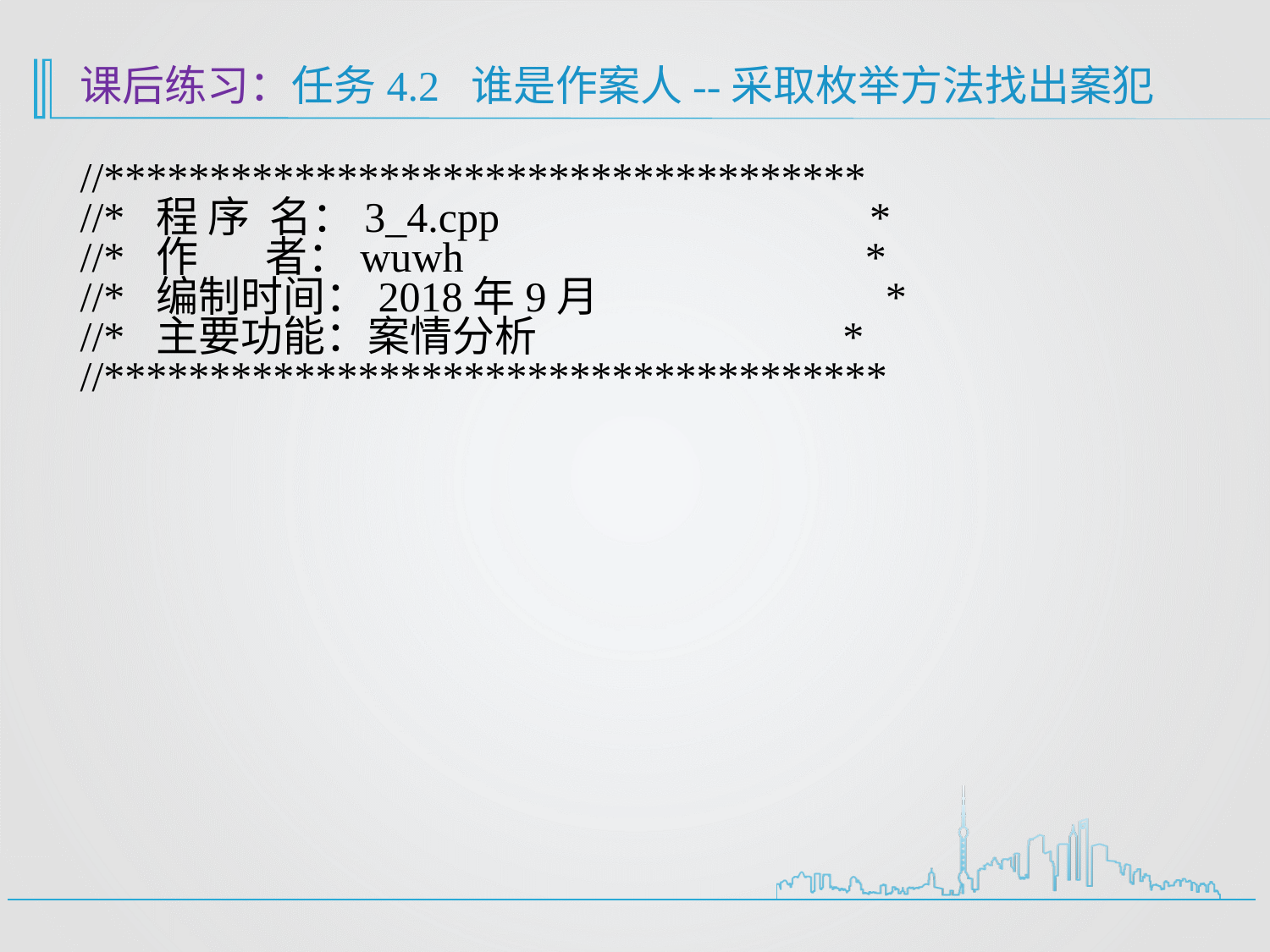

# 课后练习：任务4.2  谁是作案人--采取枚举方法找出案犯
//************************************
//*  程 序  名：3_4.cpp                                   *
//*  作       者：wuwh                                      *
//*  编制时间：2018年9月                             *
//*  主要功能：案情分析                               *
//*************************************